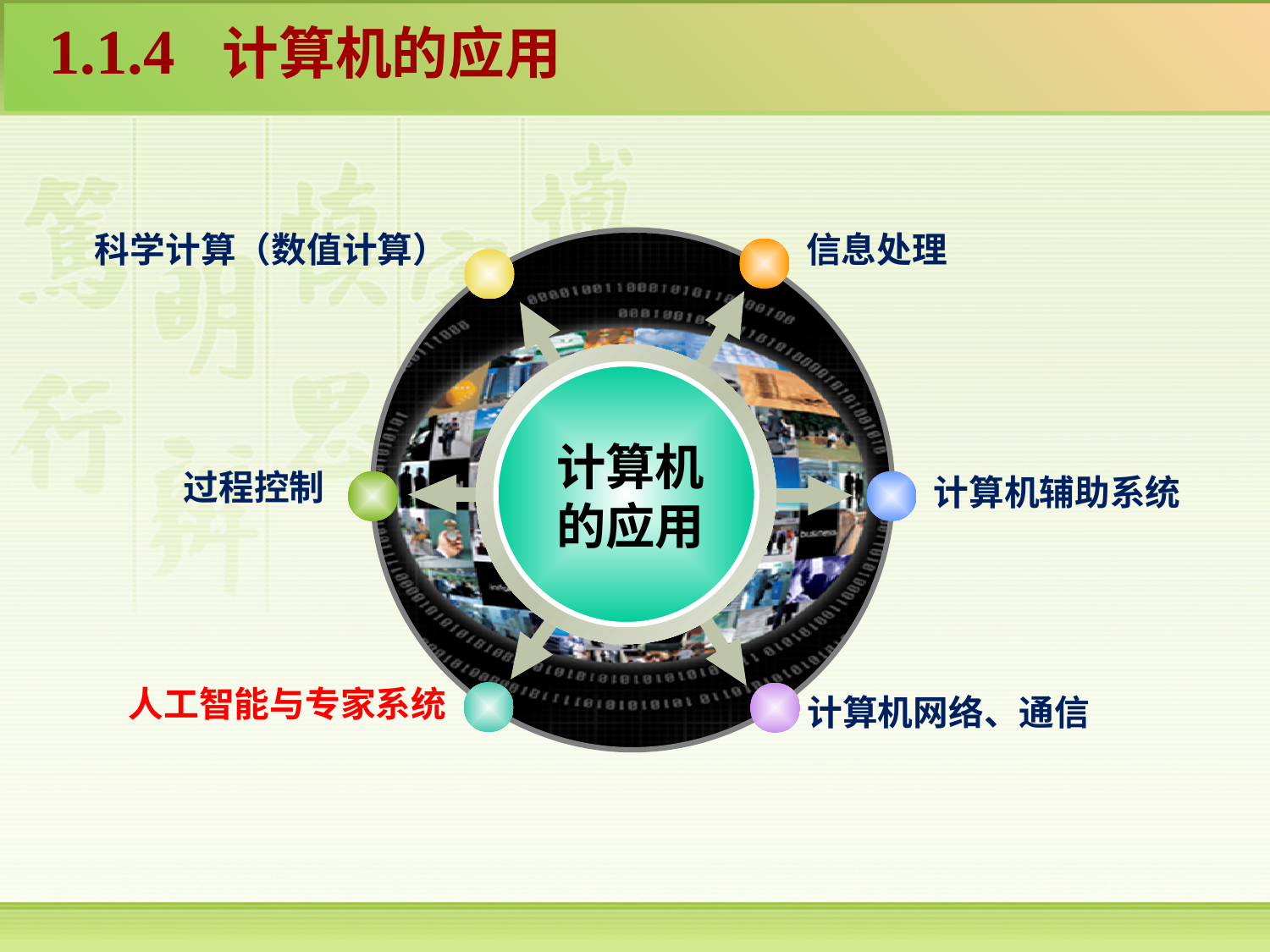

1.1.4  计算机的应用
科学计算（数值计算）
信息处理

计算机
的应用
过程控制
计算机辅助系统

人工智能与专家系统

计算机网络、通信

14